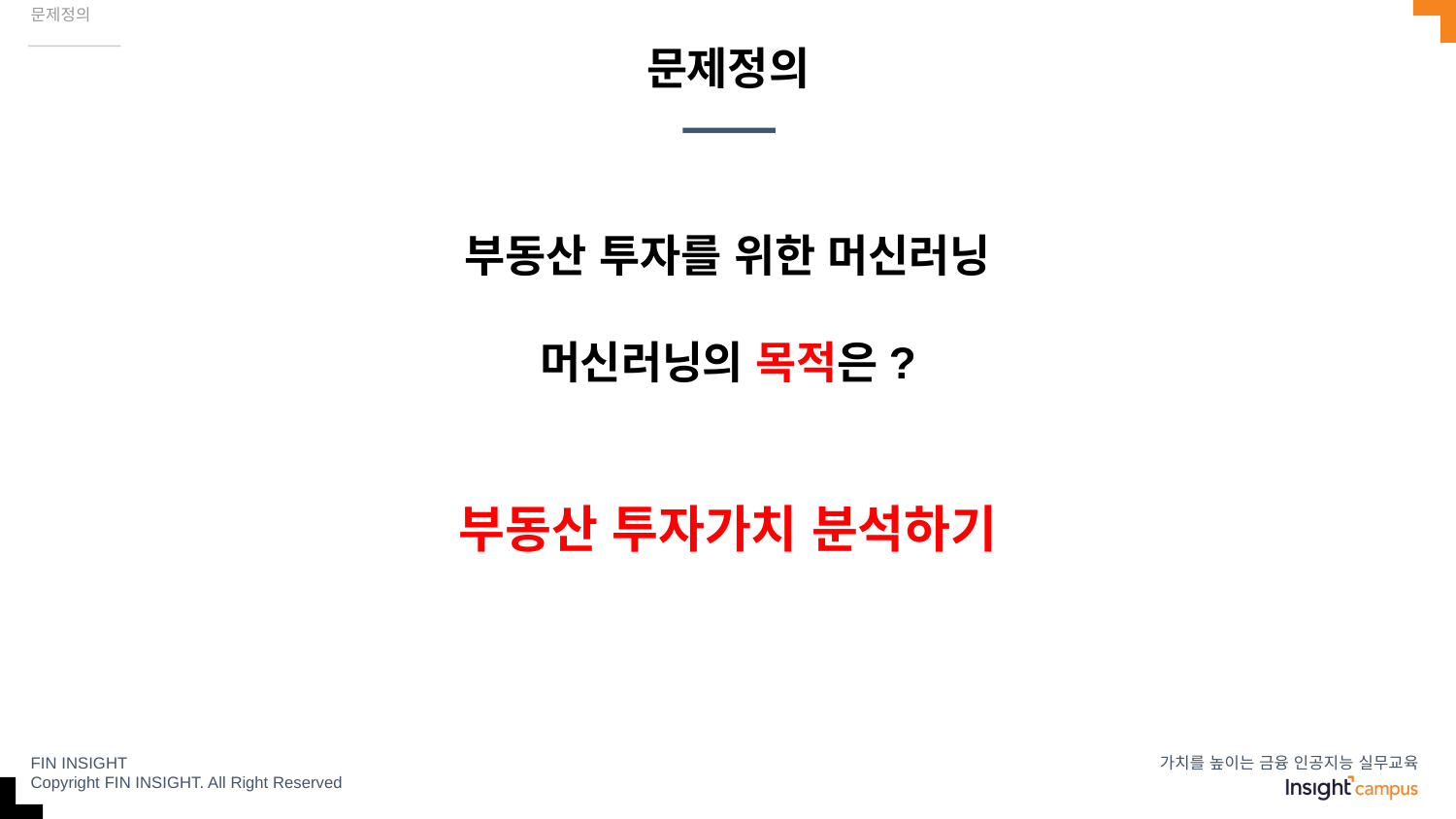

문제정의
# 문제정의
부동산 투자를 위한 머신러닝

머신러닝의 목적은?
부동산 투자가치 분석하기